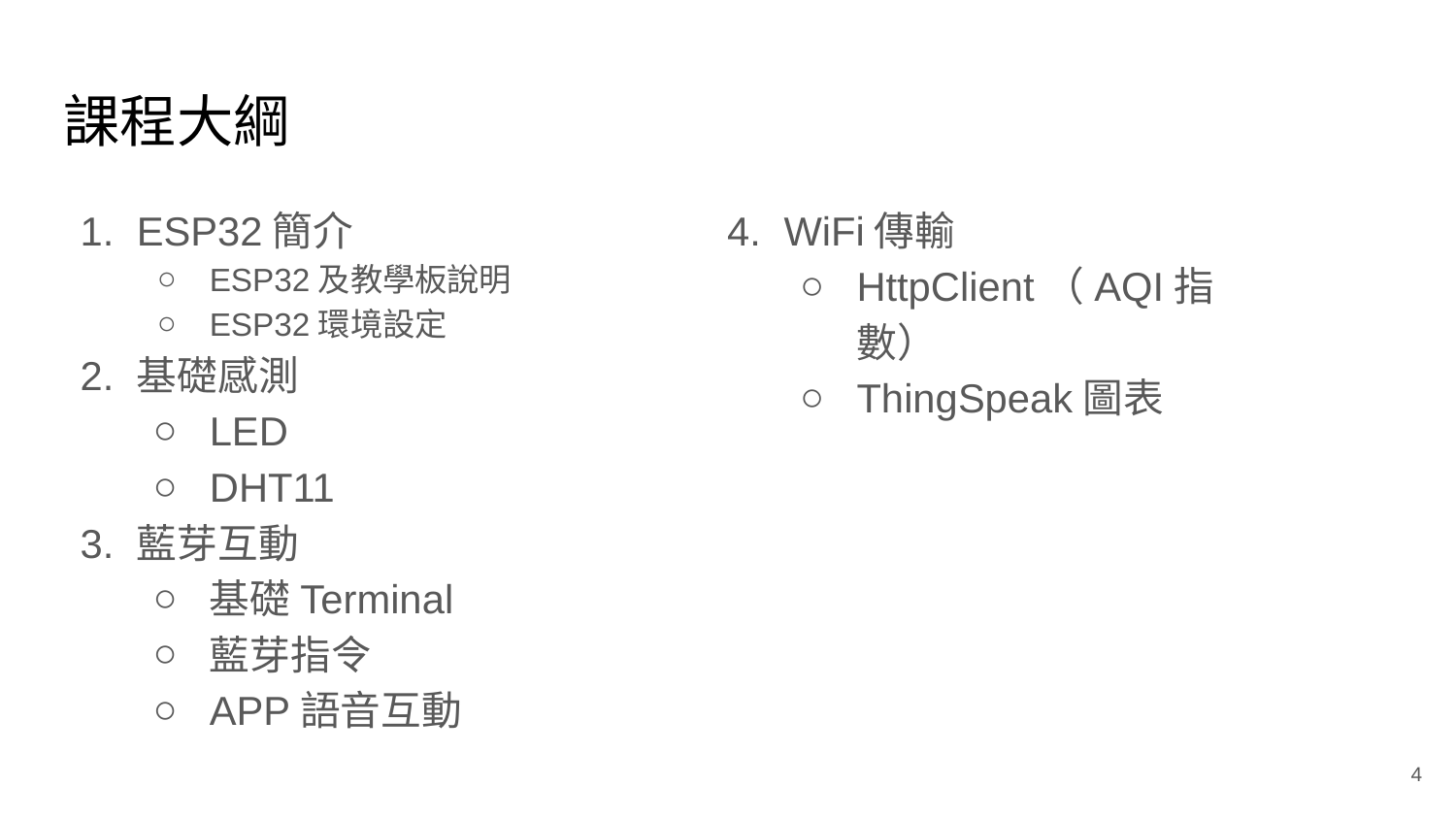

課程大綱
ESP32簡介
ESP32及教學板說明
ESP32環境設定
基礎感測
LED
DHT11
藍芽互動
基礎Terminal
藍芽指令
APP語音互動
WiFi傳輸
HttpClient（AQI指數）
ThingSpeak圖表
4